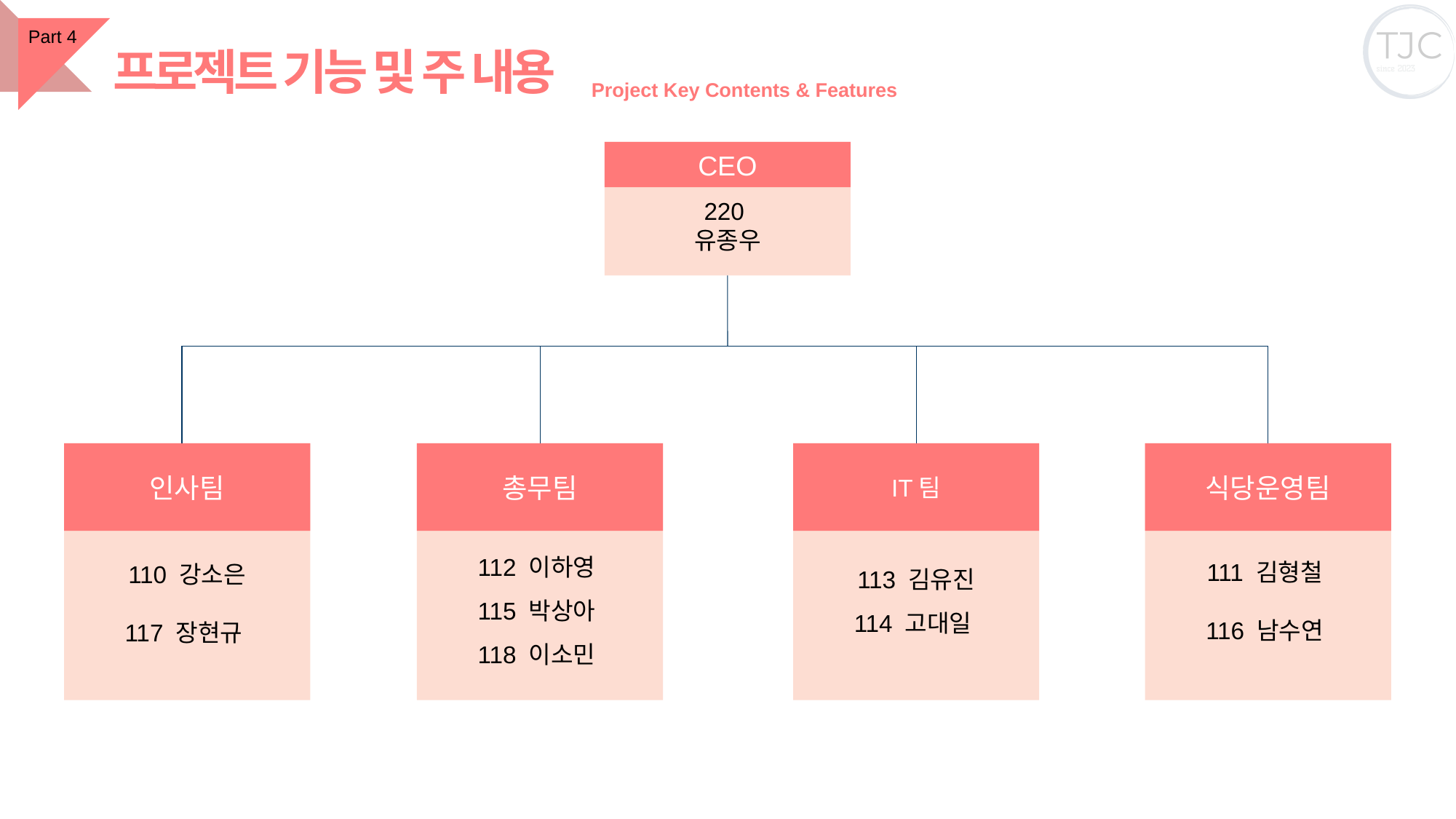

Part 4
프로젝트 기능 및 주 내용
Project Key Contents & Features

220
유종우
CEO

113 김유진
114 고대일

IT팀

111 김형철

116 남수연
식당운영팀

112 이하영
115 박상아
118 이소민
총무팀

110 강소은

117 장현규
인사팀